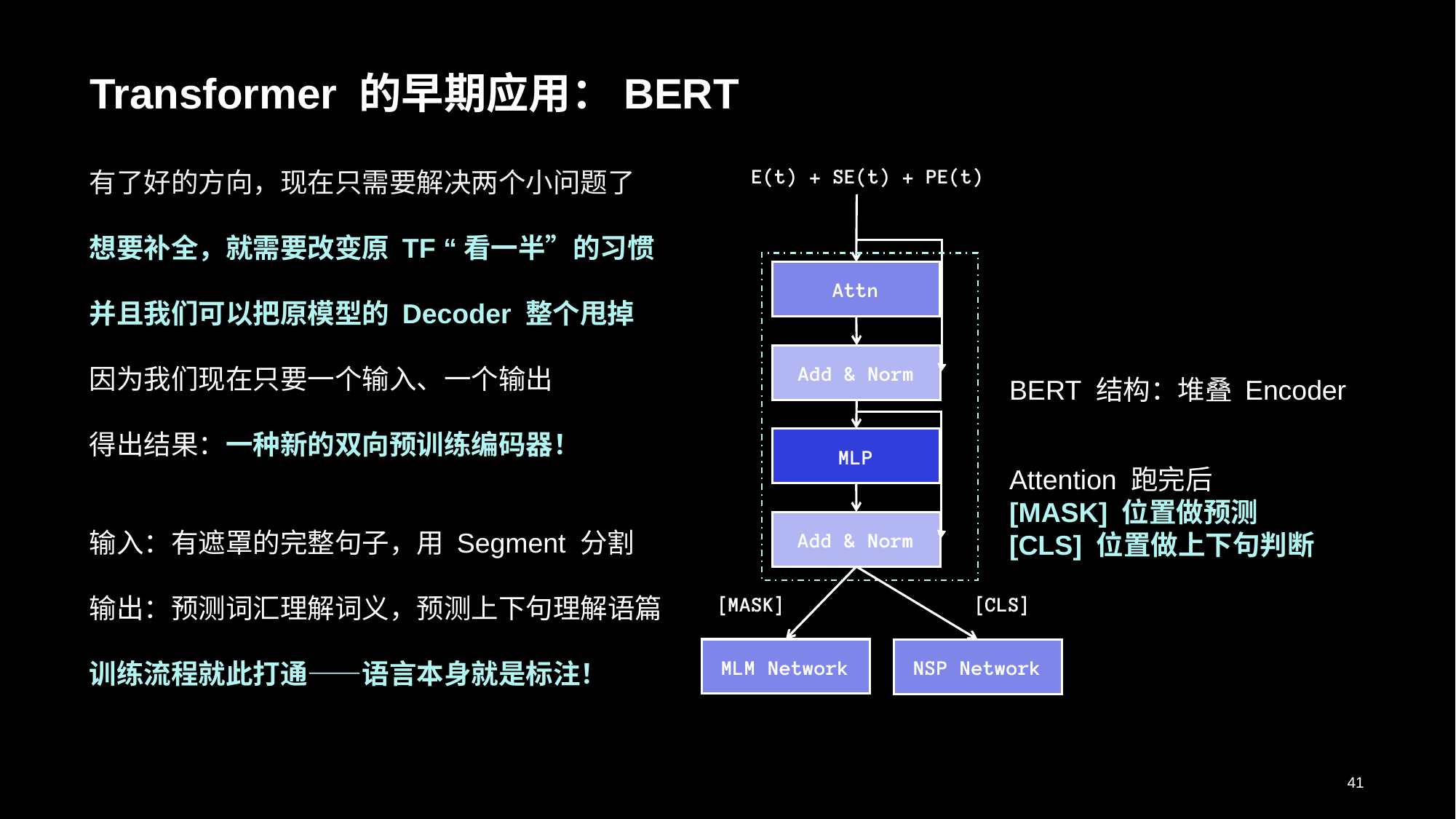

# Transformer 的早期应用：BERT
E(t) + SE(t) + PE(t)
有了好的方向，现在只需要解决两个小问题了

想要补全，就需要改变原 TF “看一半”的习惯

并且我们可以把原模型的 Decoder 整个甩掉

因为我们现在只要一个输入、一个输出

得出结果：一种新的双向预训练编码器！

输入：有遮罩的完整句子，用 Segment 分割

输出：预测词汇理解词义，预测上下句理解语篇

训练流程就此打通——语言本身就是标注！

Attn
Add & Norm
BERT 结构：堆叠 Encoder
MLP
Attention 跑完后
[MASK] 位置做预测
[CLS] 位置做上下句判断
Add & Norm
[MASK]
[CLS]
MLM Network
NSP Network
41